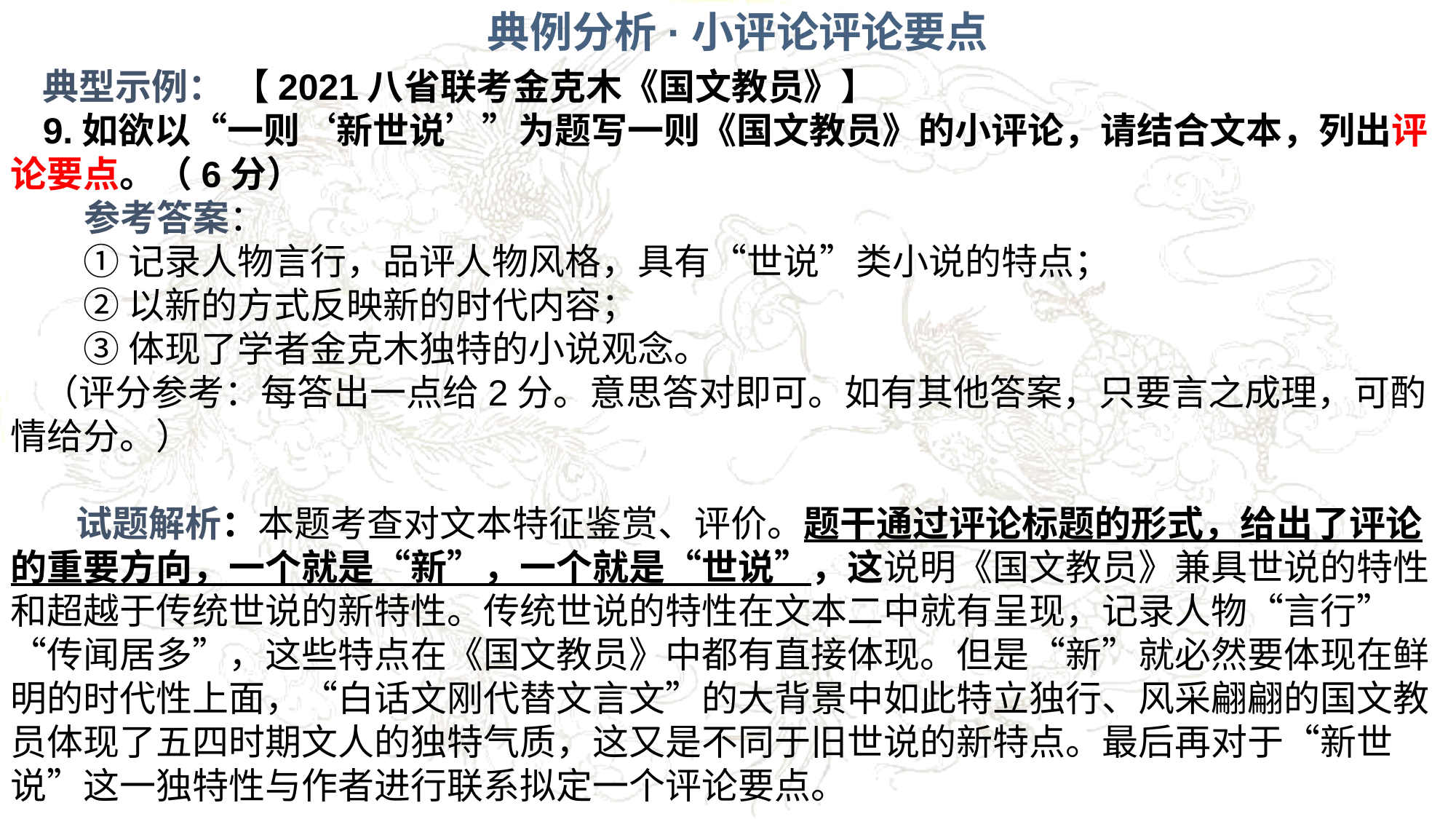

典例分析·小评论评论要点

典型示例： 【2021八省联考金克木《国文教员》】
9.如欲以“一则‘新世说’”为题写一则《国文教员》的小评论，请结合文本，列出评论要点。（6分）
    参考答案：
     ①记录人物言行，品评人物风格，具有“世说”类小说的特点；
     ②以新的方式反映新的时代内容；
     ③体现了学者金克木独特的小说观念。
（评分参考：每答出一点给2分。意思答对即可。如有其他答案，只要言之成理，可酌情给分。）

   试题解析：本题考查对文本特征鉴赏、评价。题干通过评论标题的形式，给出了评论的重要方向，一个就是“新”，一个就是“世说”，这说明《国文教员》兼具世说的特性和超越于传统世说的新特性。传统世说的特性在文本二中就有呈现，记录人物“言行”“传闻居多”，这些特点在《国文教员》中都有直接体现。但是“新”就必然要体现在鲜明的时代性上面，“白话文刚代替文言文”的大背景中如此特立独行、风采翩翩的国文教员体现了五四时期文人的独特气质，这又是不同于旧世说的新特点。最后再对于“新世说”这一独特性与作者进行联系拟定一个评论要点。